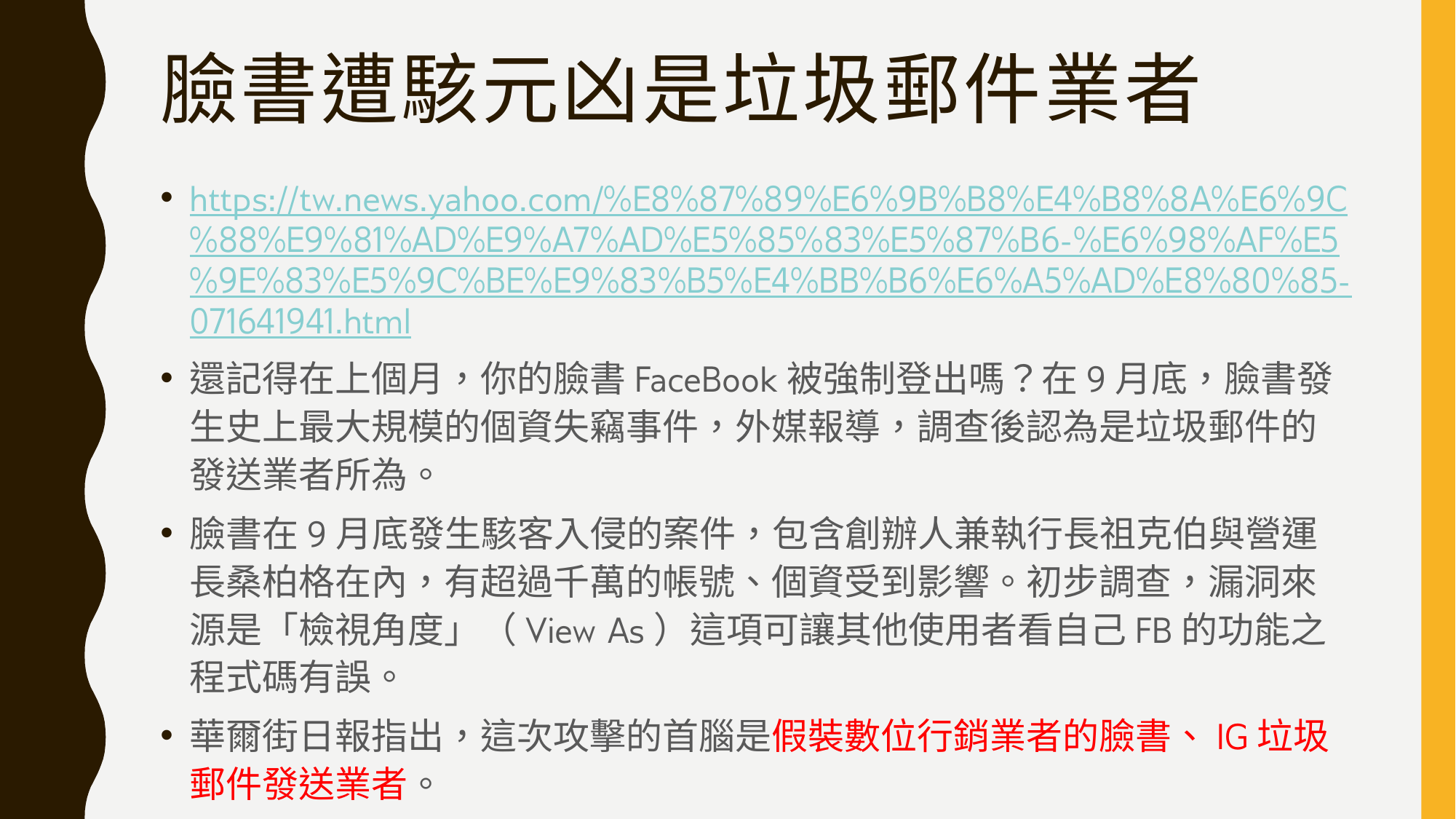

# 臉書遭駭元凶是垃圾郵件業者
https://tw.news.yahoo.com/%E8%87%89%E6%9B%B8%E4%B8%8A%E6%9C%88%E9%81%AD%E9%A7%AD%E5%85%83%E5%87%B6-%E6%98%AF%E5%9E%83%E5%9C%BE%E9%83%B5%E4%BB%B6%E6%A5%AD%E8%80%85-071641941.html
還記得在上個月，你的臉書FaceBook被強制登出嗎？在9月底，臉書發生史上最大規模的個資失竊事件，外媒報導，調查後認為是垃圾郵件的發送業者所為。
臉書在9月底發生駭客入侵的案件，包含創辦人兼執行長祖克伯與營運長桑柏格在內，有超過千萬的帳號、個資受到影響。初步調查，漏洞來源是「檢視角度」（View As）這項可讓其他使用者看自己FB的功能之程式碼有誤。
華爾街日報指出，這次攻擊的首腦是假裝數位行銷業者的臉書、IG垃圾郵件發送業者。
上週提到，上次的攻擊是駭客用軟體竊取2900萬個帳號的個資，被竊的總數低於原先提出的5千萬筆。